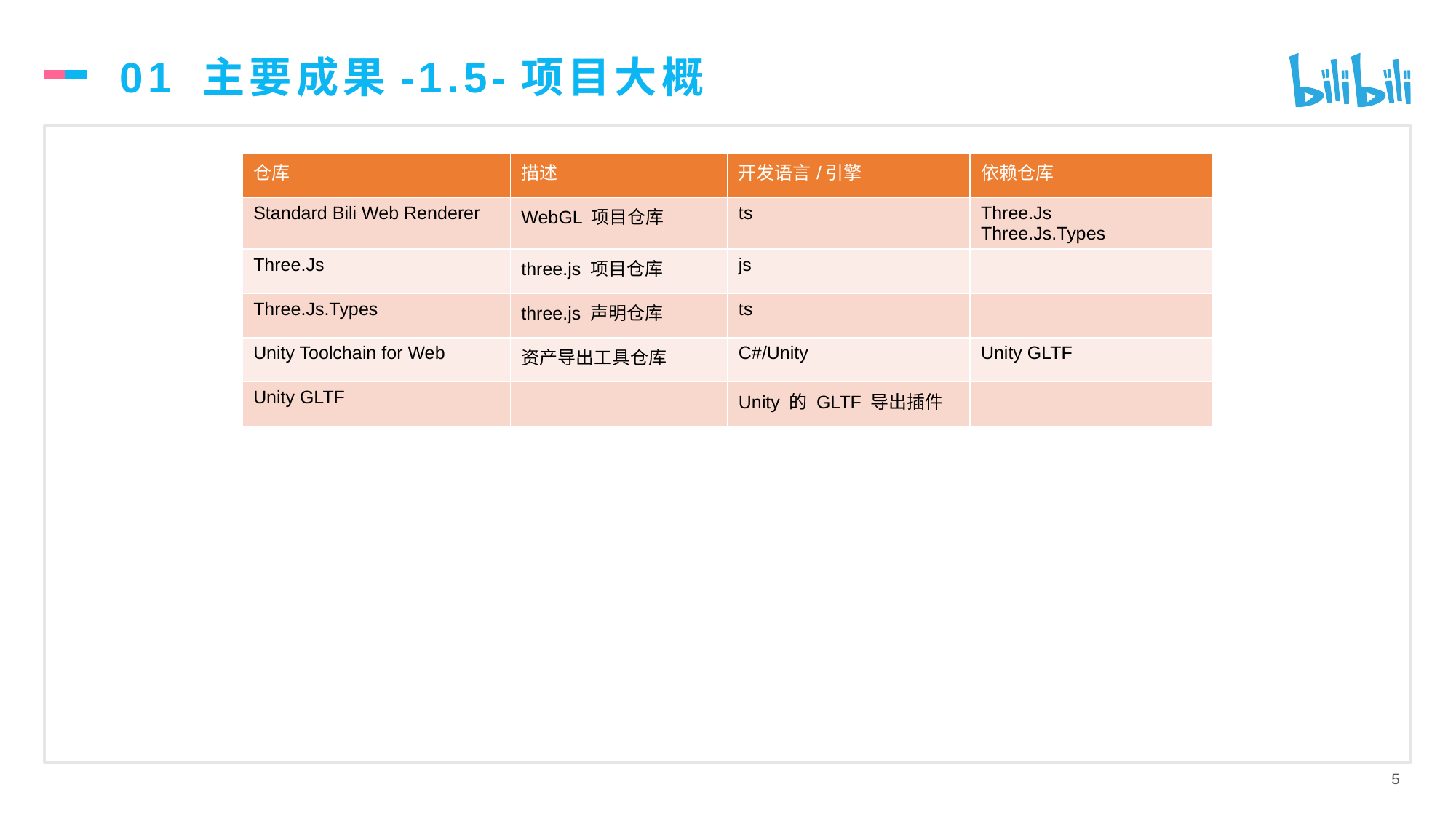

# 01 主要成果-1.5-项目大概

| 仓库 | 描述 | 开发语言/引擎 | 依赖仓库 |
| --- | --- | --- | --- |
| Standard Bili Web Renderer | WebGL 项目仓库 | ts | Three.Js Three.Js.Types |
| Three.Js | three.js 项目仓库 | js |  |
| Three.Js.Types | three.js 声明仓库 | ts |  |
| Unity Toolchain for Web | 资产导出工具仓库 | C#/Unity | Unity GLTF |
| Unity GLTF |  | Unity 的 GLTF 导出插件 |  |